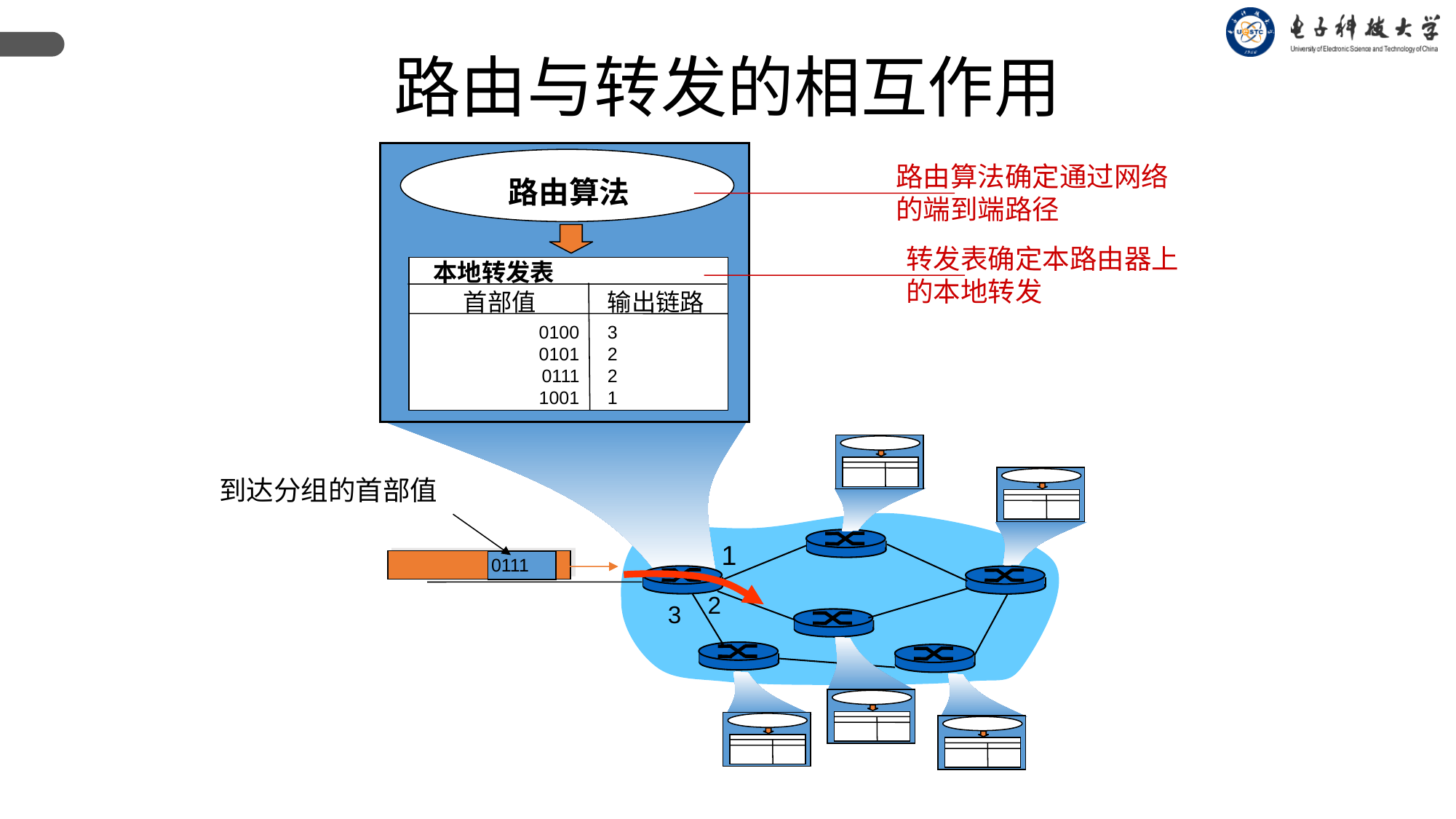

路由与转发的相互作用

路由算法

本地转发表

首部值
输出链路

0100
0101
0111
1001
3
2
2
1

到达分组的首部值

1

0111

2

3

路由算法确定通过网络
的端到端路径

转发表确定本路由器上
的本地转发